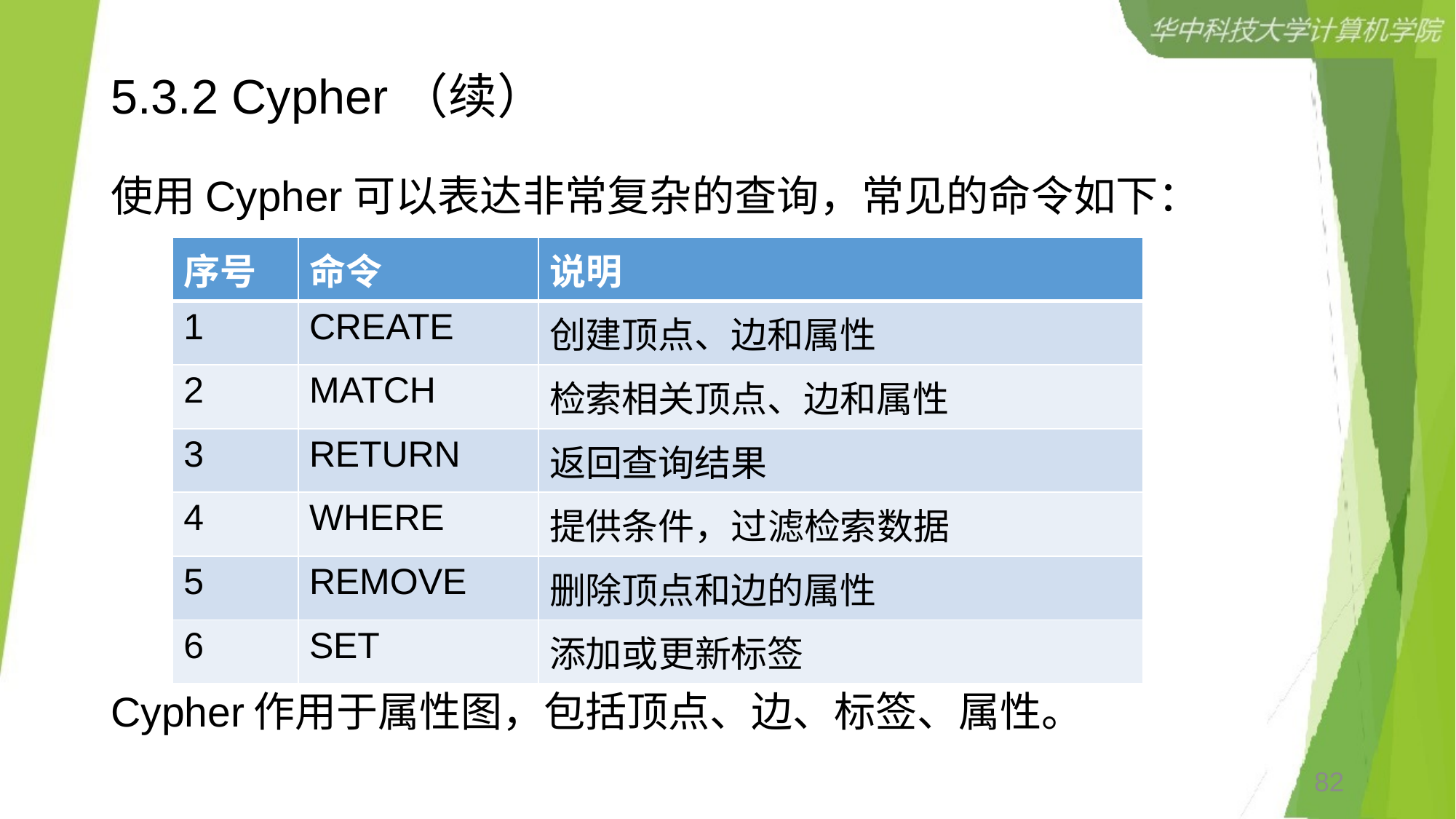

# 5.3.2 Cypher（续）
使用Cypher可以表达非常复杂的查询，常见的命令如下：
| 序号 | 命令 | 说明 |
| --- | --- | --- |
| 1 | CREATE | 创建顶点、边和属性 |
| 2 | MATCH | 检索相关顶点、边和属性 |
| 3 | RETURN | 返回查询结果 |
| 4 | WHERE | 提供条件，过滤检索数据 |
| 5 | REMOVE | 删除顶点和边的属性 |
| 6 | SET | 添加或更新标签 |
Cypher作用于属性图，包括顶点、边、标签、属性。
82